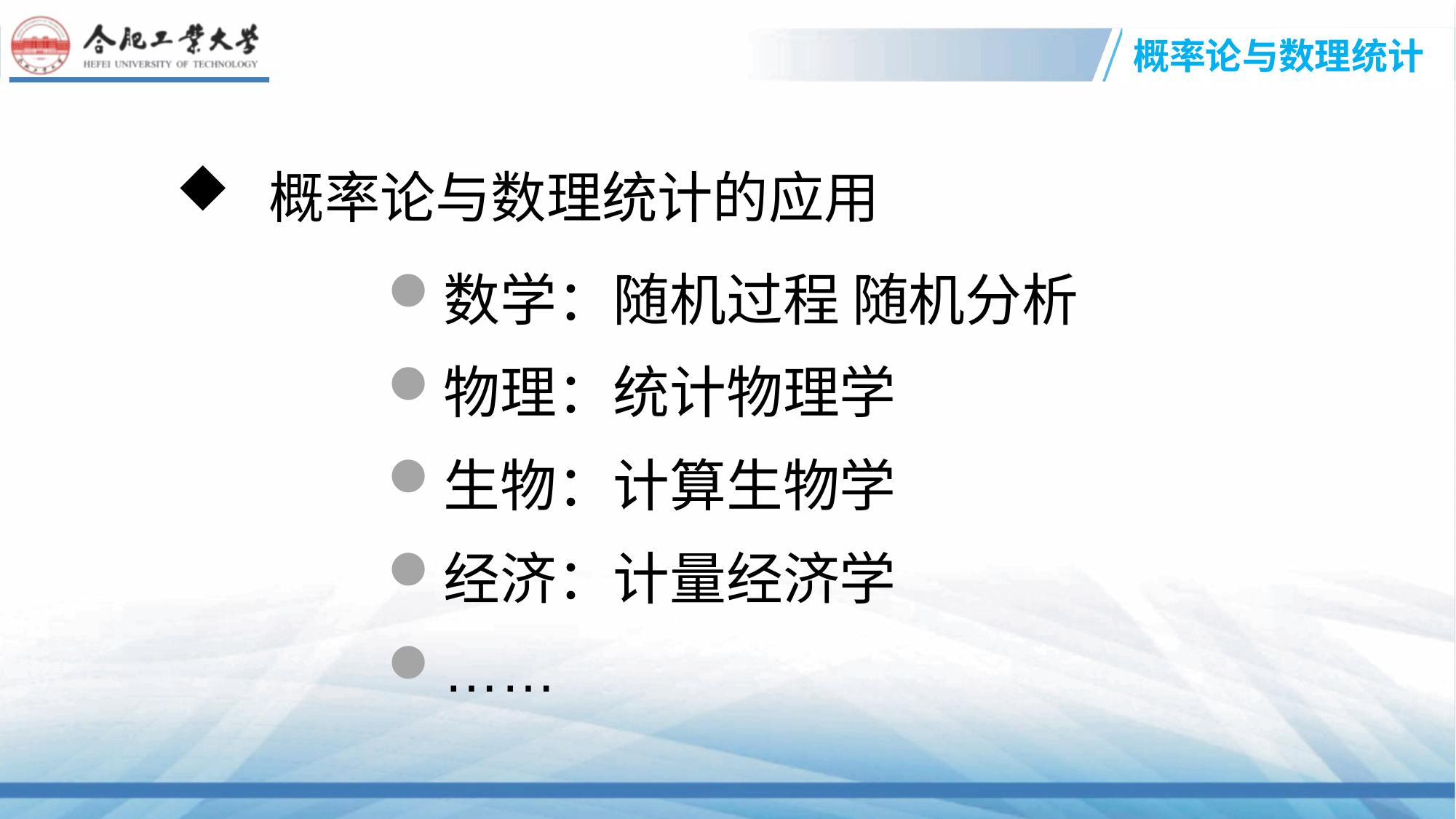

概率论与数理统计的应用
数学：随机过程 随机分析
物理：统计物理学
生物：计算生物学
经济：计量经济学
……